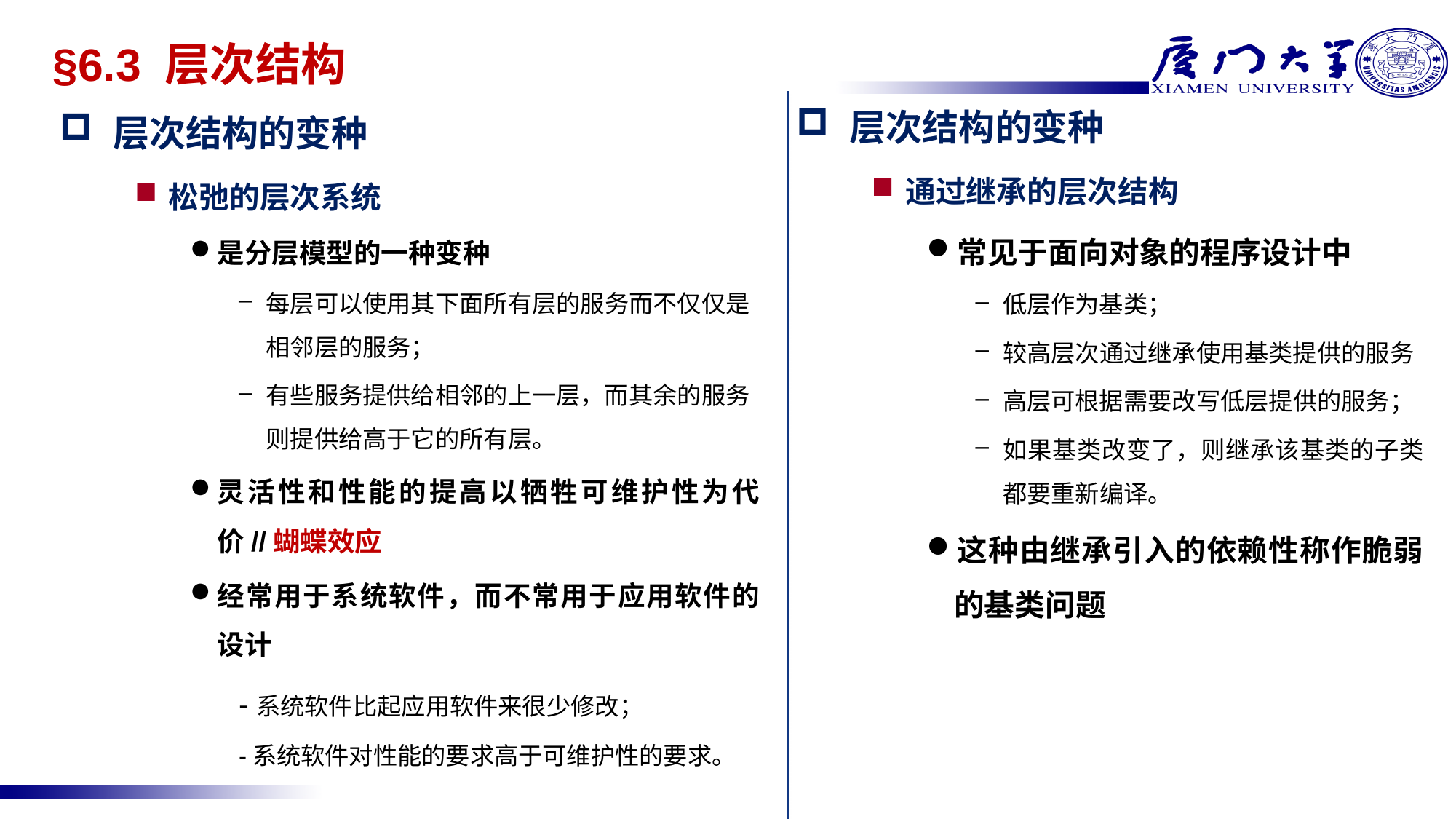

# §6.3 层次结构
层次结构的变种
通过继承的层次结构
常见于面向对象的程序设计中
低层作为基类；
较高层次通过继承使用基类提供的服务
高层可根据需要改写低层提供的服务；
如果基类改变了，则继承该基类的子类都要重新编译。
这种由继承引入的依赖性称作脆弱的基类问题
层次结构的变种
松弛的层次系统
是分层模型的一种变种
每层可以使用其下面所有层的服务而不仅仅是相邻层的服务；
有些服务提供给相邻的上一层，而其余的服务则提供给高于它的所有层。
灵活性和性能的提高以牺牲可维护性为代价//蝴蝶效应
经常用于系统软件，而不常用于应用软件的设计
-系统软件比起应用软件来很少修改；
-系统软件对性能的要求高于可维护性的要求。